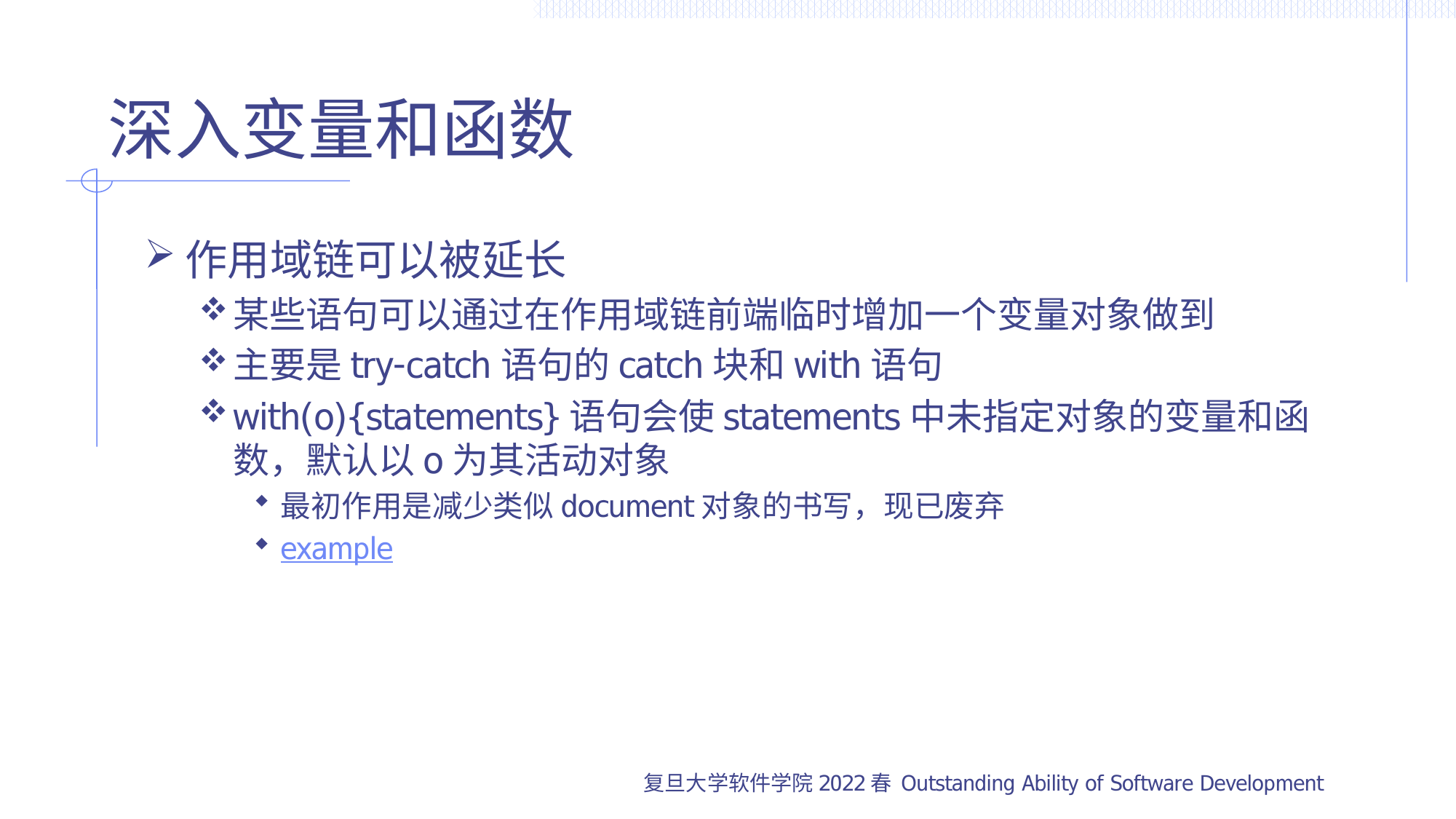

# 深入变量和函数
作用域链可以被延长
某些语句可以通过在作用域链前端临时增加一个变量对象做到
主要是try-catch语句的catch块和with语句
with(o){statements}语句会使statements中未指定对象的变量和函数，默认以o为其活动对象
最初作用是减少类似document对象的书写，现已废弃
example